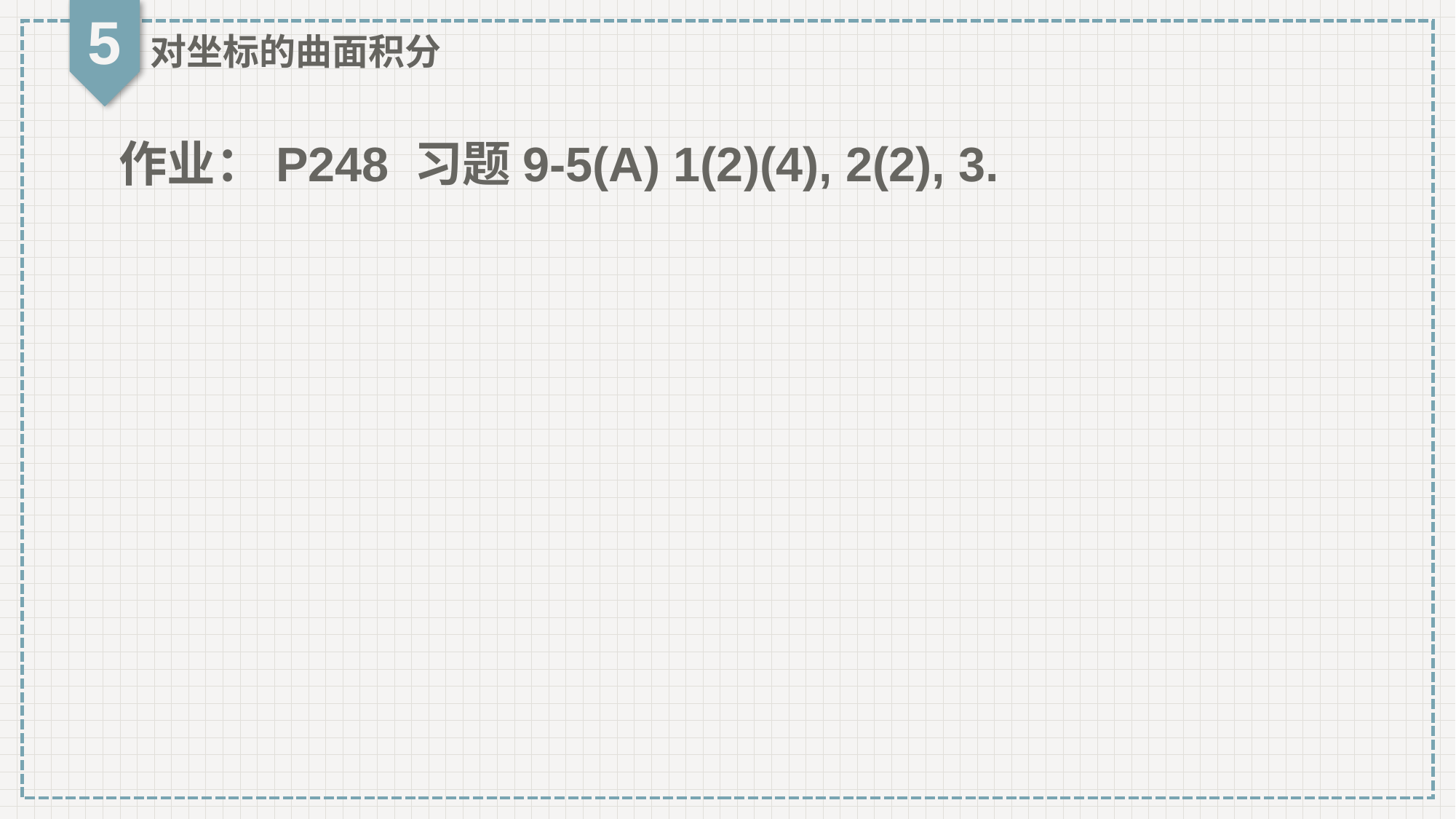

5
对坐标的曲面积分
作业：P248 习题9-5(A) 1(2)(4), 2(2), 3.